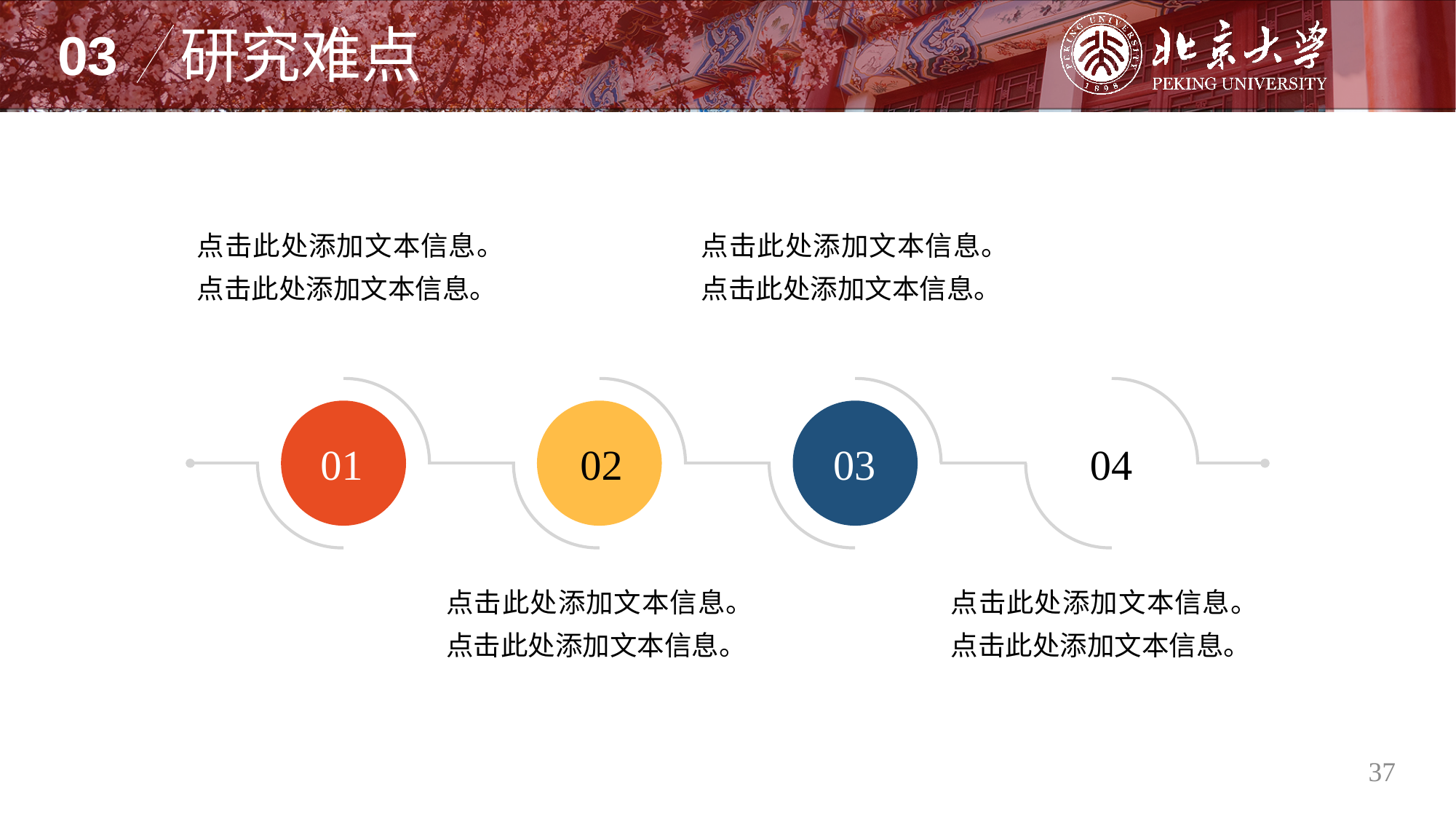

研究难点
03
点击此处添加文本信息。点击此处添加文本信息。
点击此处添加文本信息。点击此处添加文本信息。

01
02
03
04
点击此处添加文本信息。点击此处添加文本信息。
点击此处添加文本信息。点击此处添加文本信息。
37